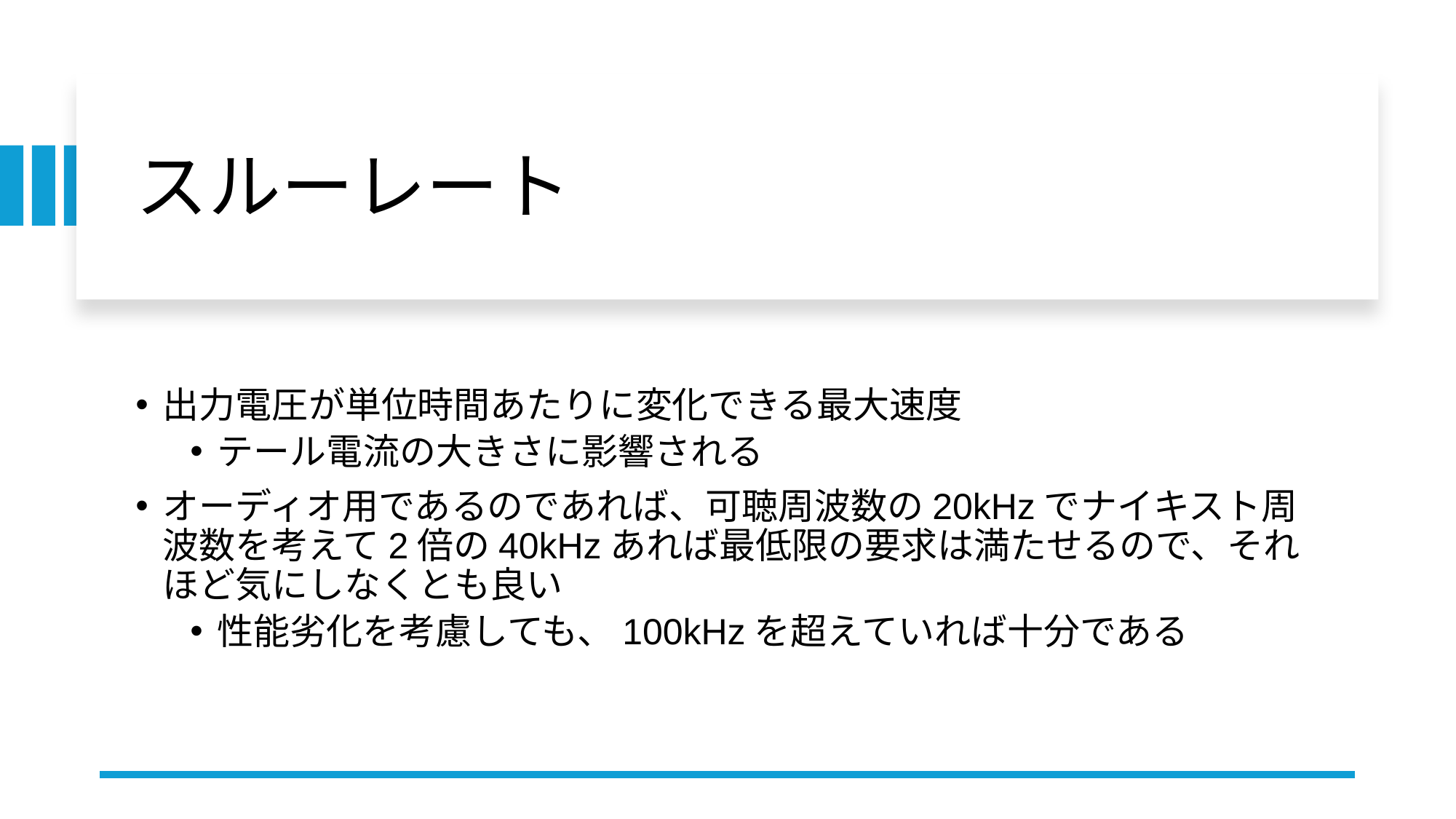

# スルーレート

出力電圧が単位時間あたりに変化できる最大速度
テール電流の大きさに影響される
オーディオ用であるのであれば、可聴周波数の20kHzでナイキスト周波数を考えて2倍の40kHzあれば最低限の要求は満たせるので、それほど気にしなくとも良い
性能劣化を考慮しても、100kHzを超えていれば十分である